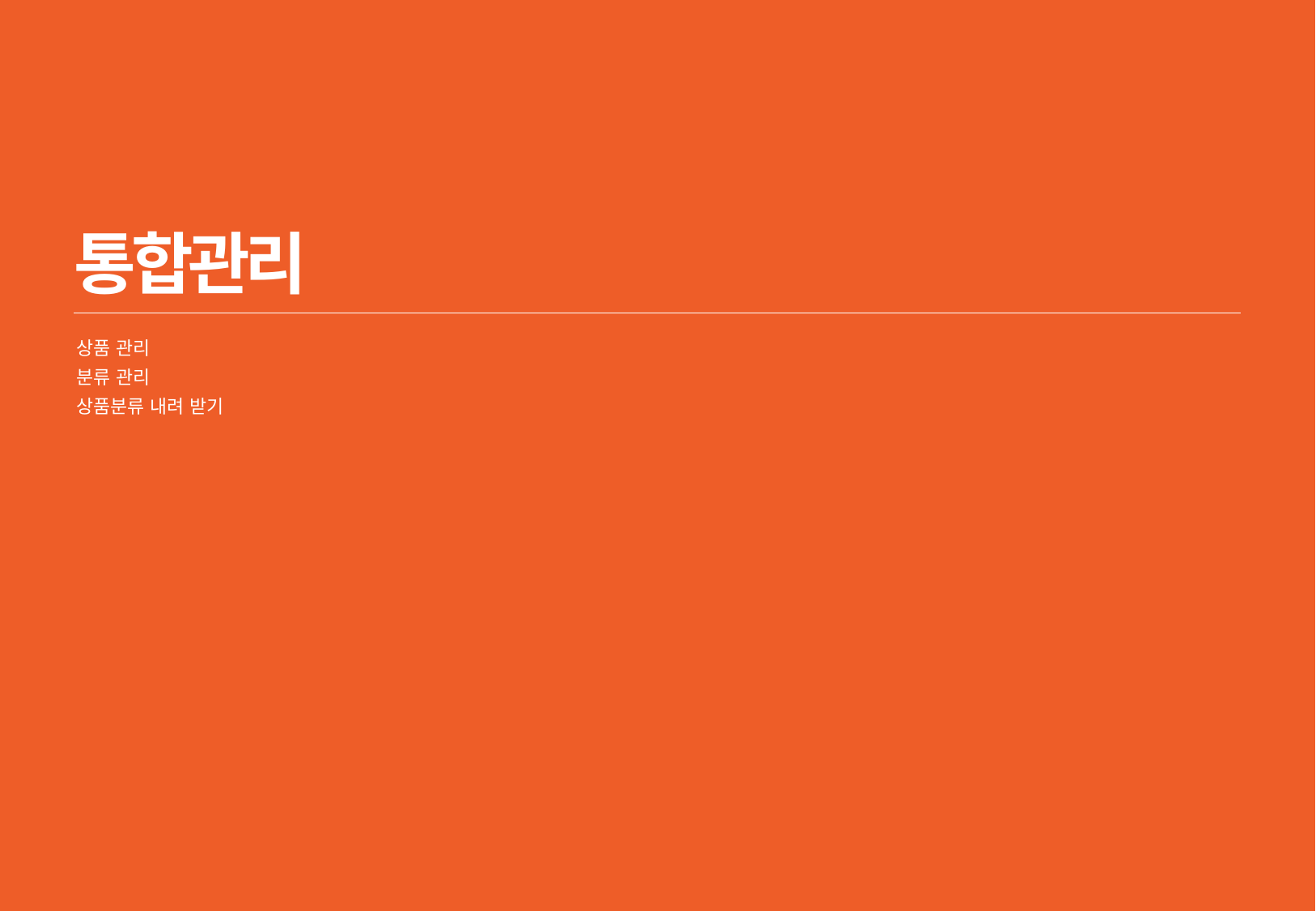

5/5
# 통합관리
상품 관리
분류 관리
상품분류 내려 받기